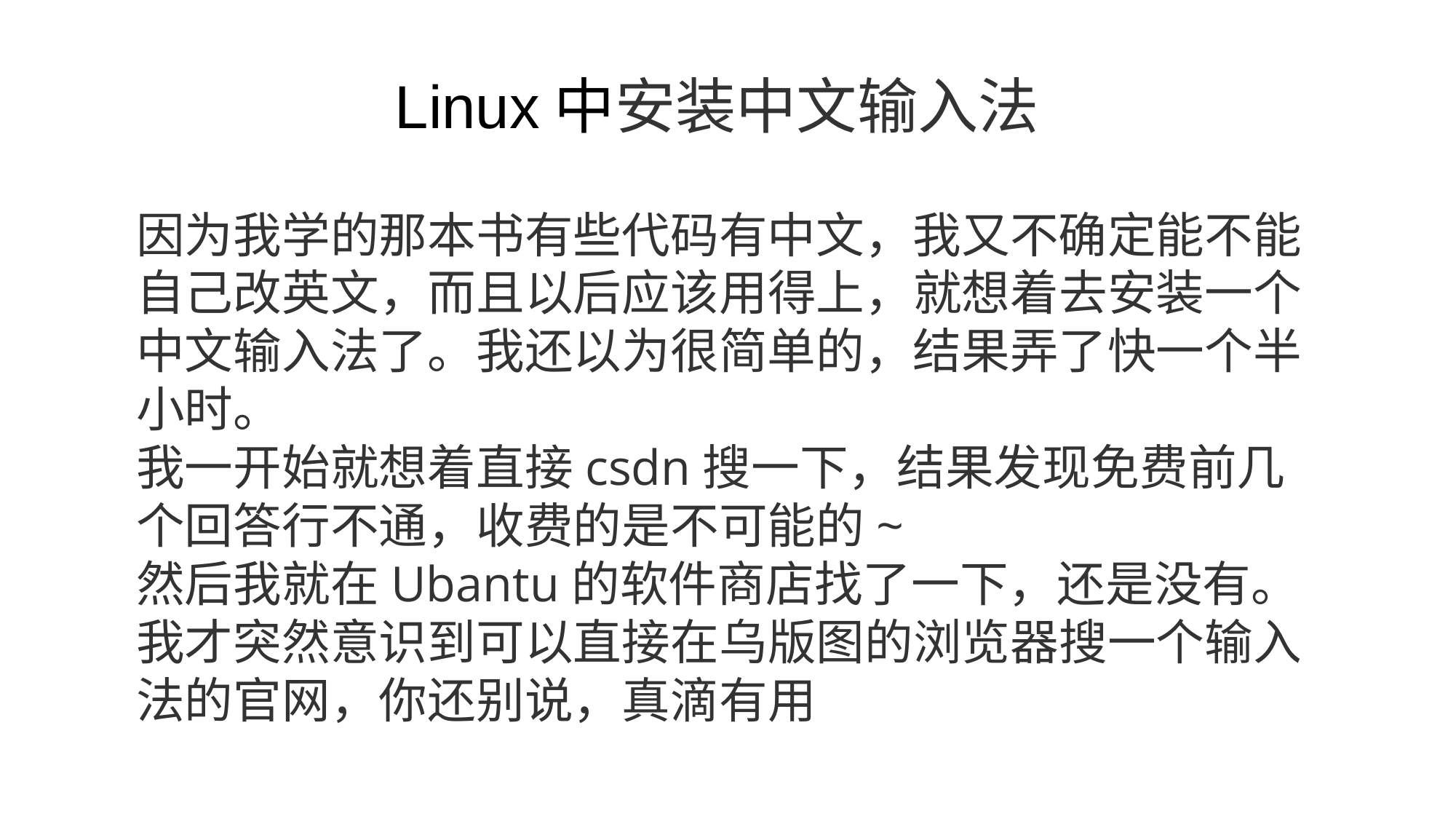

# Linux中安装中文输入法
因为我学的那本书有些代码有中文，我又不确定能不能自己改英文，而且以后应该用得上，就想着去安装一个中文输入法了。我还以为很简单的，结果弄了快一个半小时。
我一开始就想着直接csdn搜一下，结果发现免费前几个回答行不通，收费的是不可能的~
然后我就在Ubantu的软件商店找了一下，还是没有。我才突然意识到可以直接在乌版图的浏览器搜一个输入法的官网，你还别说，真滴有用